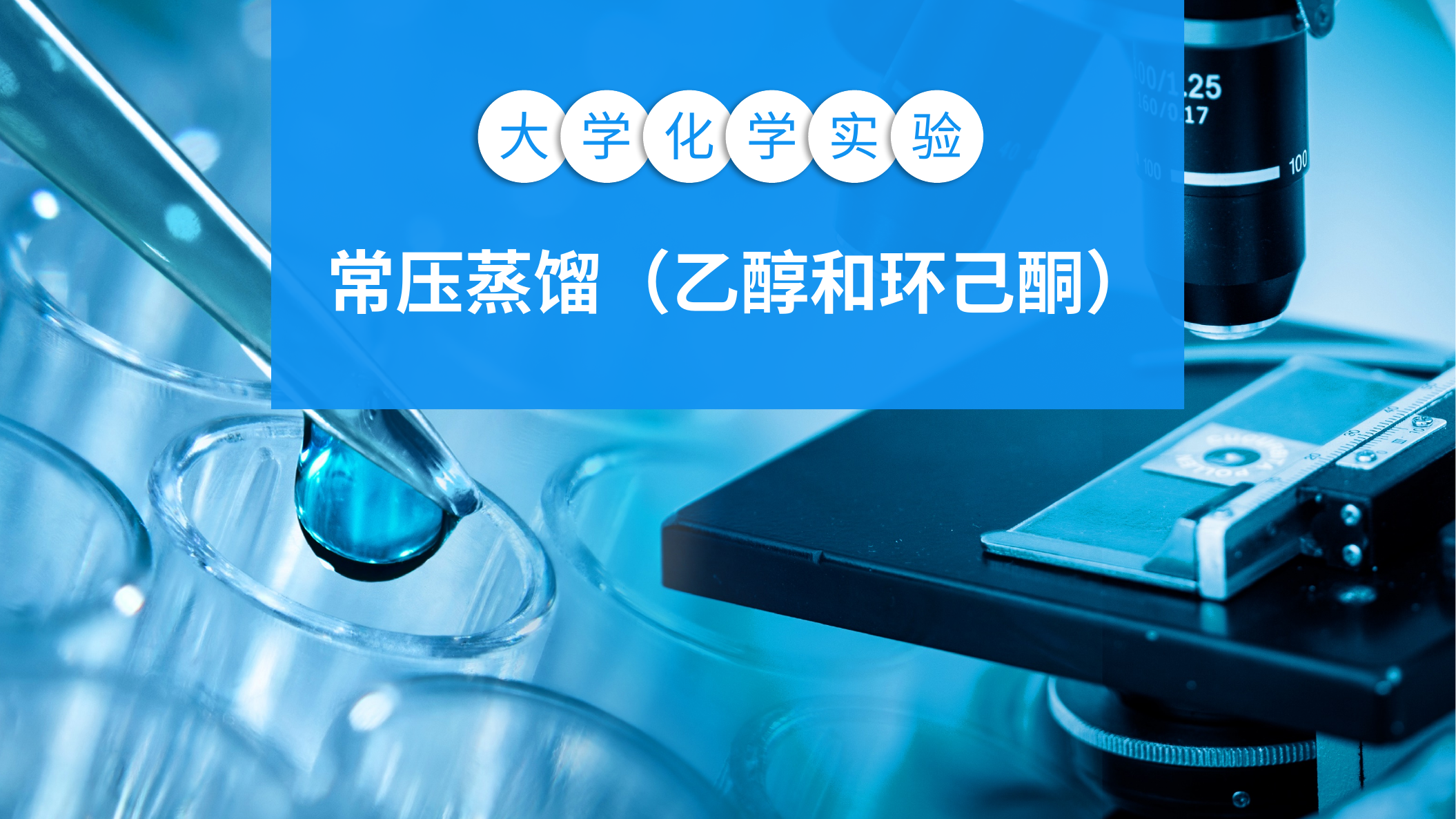

大

学

化

学

实

验
常压蒸馏（乙醇和环己酮）